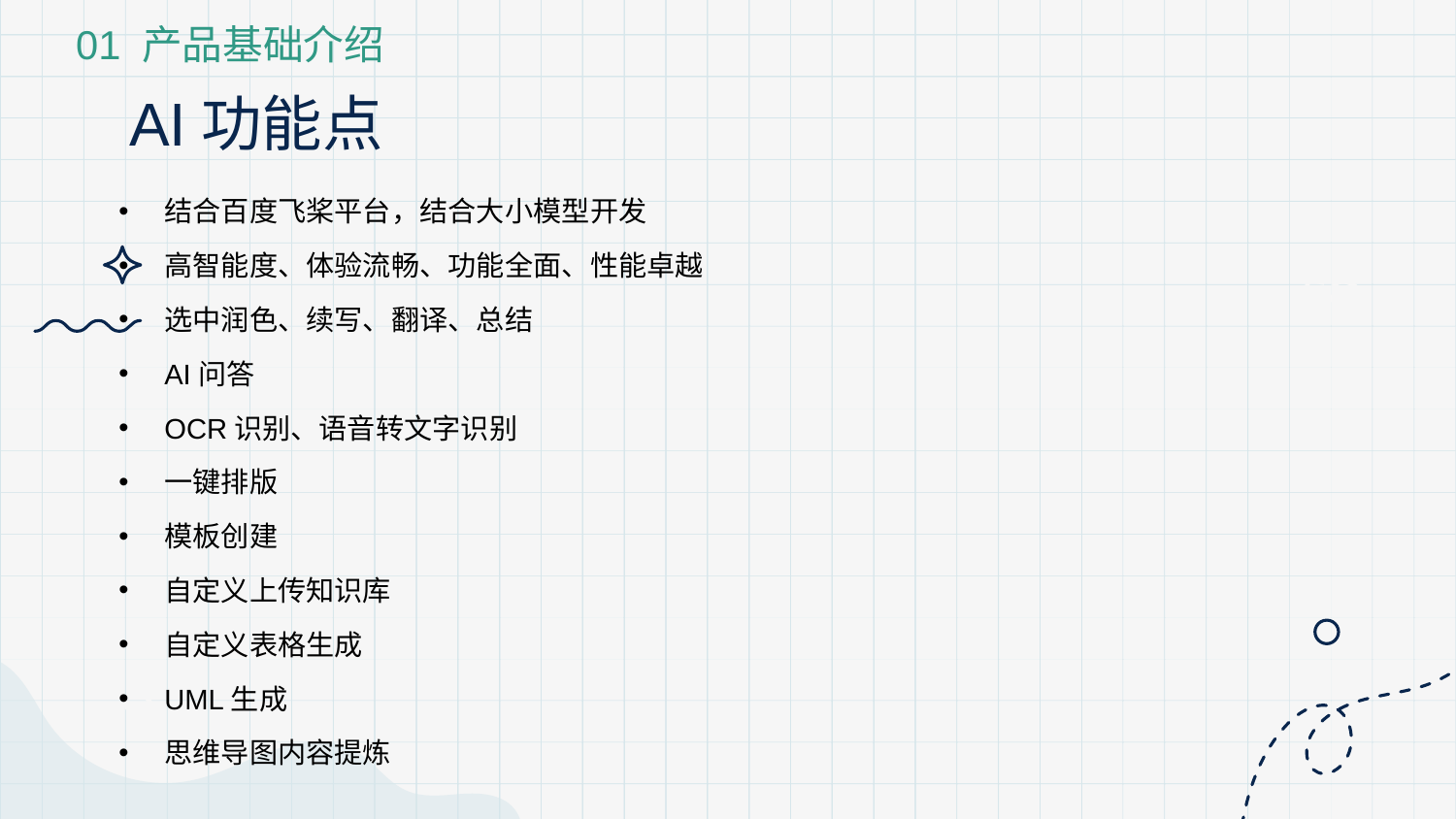

01 产品基础介绍
# AI功能点
结合百度飞桨平台，结合大小模型开发
高智能度、体验流畅、功能全面、性能卓越
选中润色、续写、翻译、总结
AI问答
OCR识别、语音转文字识别
一键排版
模板创建
自定义上传知识库
自定义表格生成
UML生成
思维导图内容提炼

+5

+3